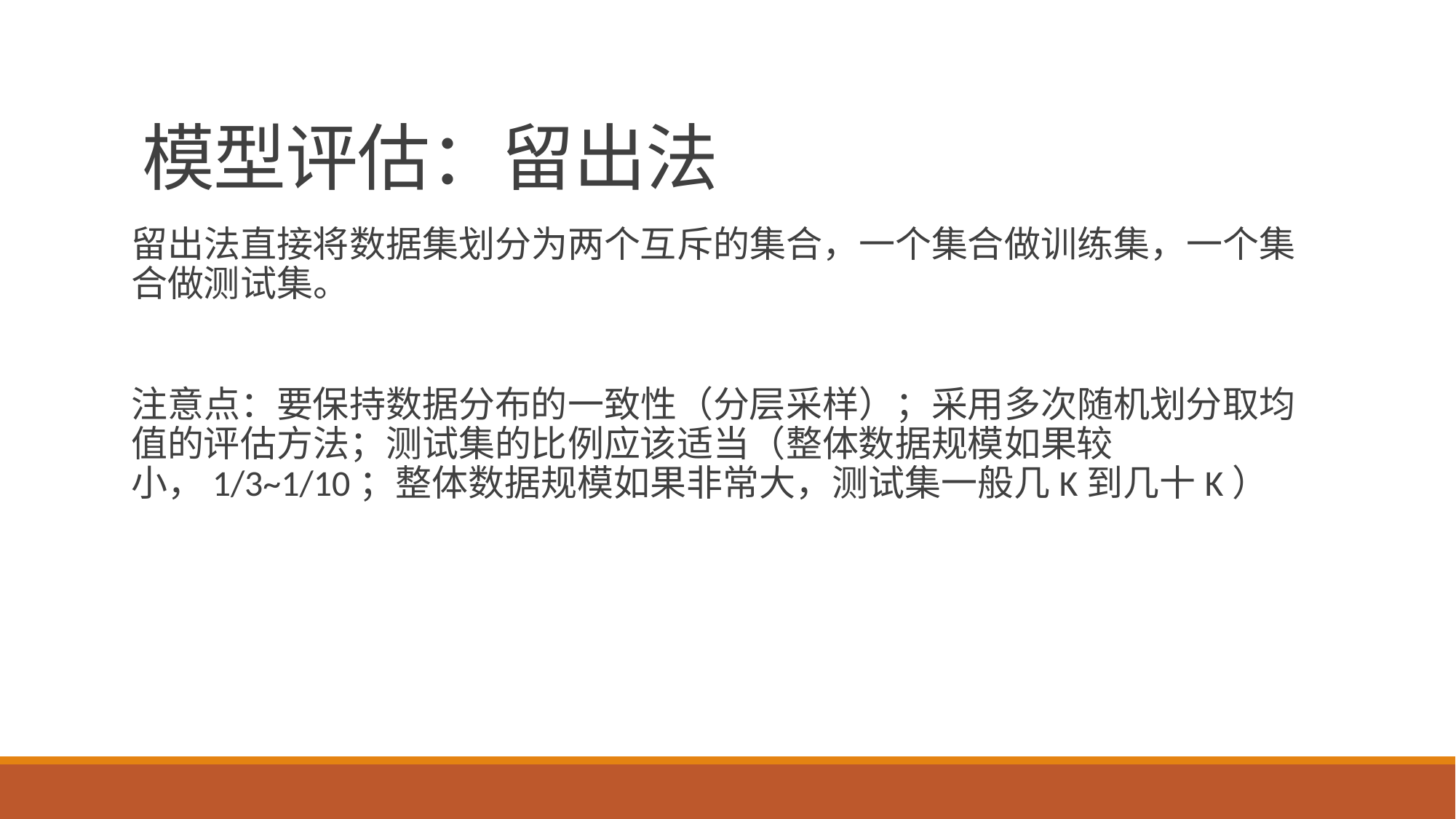

# 模型评估：留出法
留出法直接将数据集划分为两个互斥的集合，一个集合做训练集，一个集合做测试集。

注意点：要保持数据分布的一致性（分层采样）；采用多次随机划分取均值的评估方法；测试集的比例应该适当（整体数据规模如果较小，1/3~1/10；整体数据规模如果非常大，测试集一般几K到几十K）